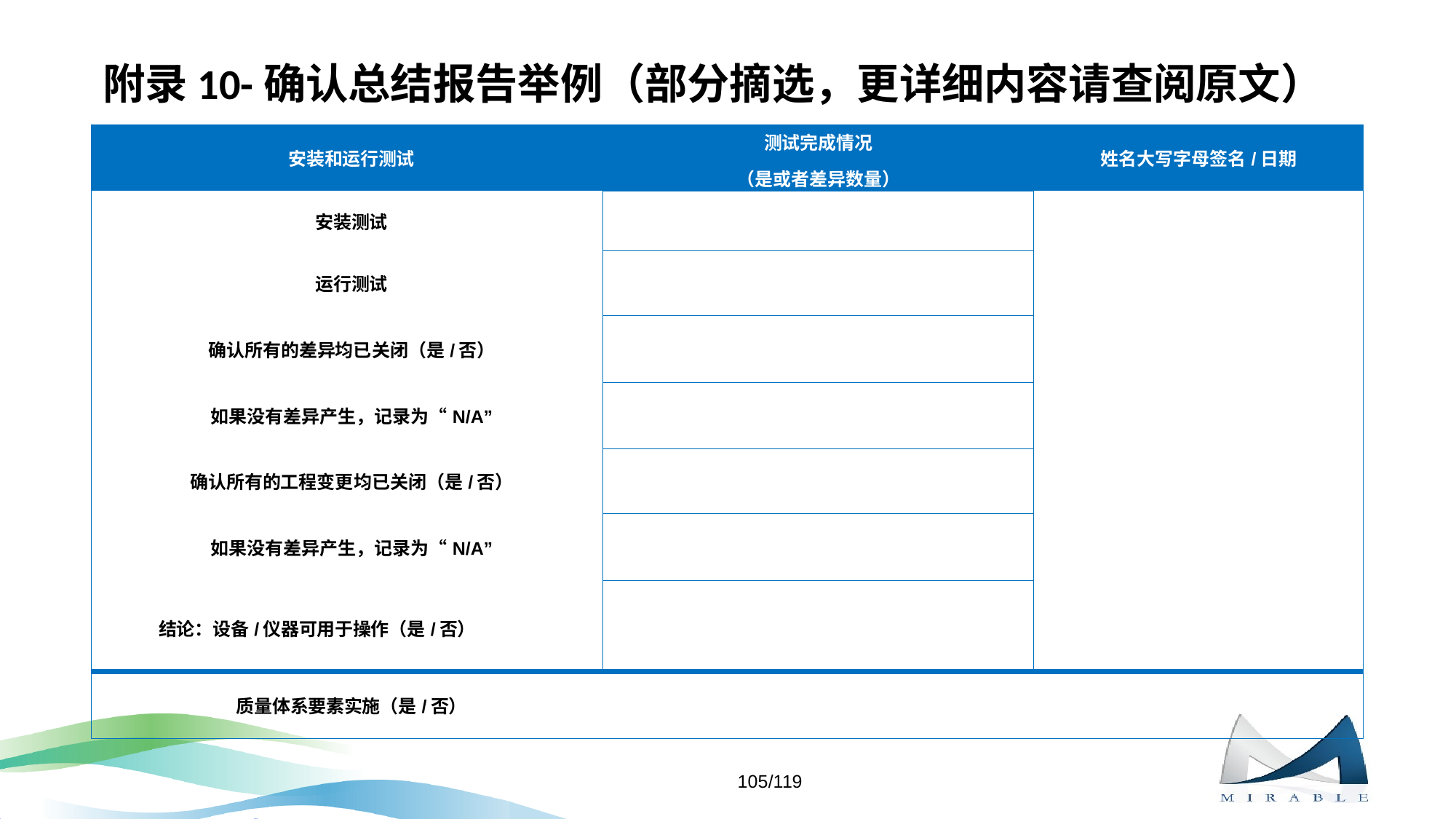

# 附录10-确认总结报告举例（部分摘选，更详细内容请查阅原文）
| 安装和运行测试 | 测试完成情况 （是或者差异数量） | 姓名大写字母签名/日期 |
| --- | --- | --- |
| 安装测试 |  |  |
| 运行测试 |  |  |
| 确认所有的差异均已关闭（是/否） |  |  |
| 如果没有差异产生，记录为“N/A” |  |  |
| 确认所有的工程变更均已关闭（是/否） |  |  |
| 如果没有差异产生，记录为“N/A” |  |  |
| 结论：设备/仪器可用于操作（是/否） |  |  |
| 质量体系要素实施（是/否） |  |  |
105/119